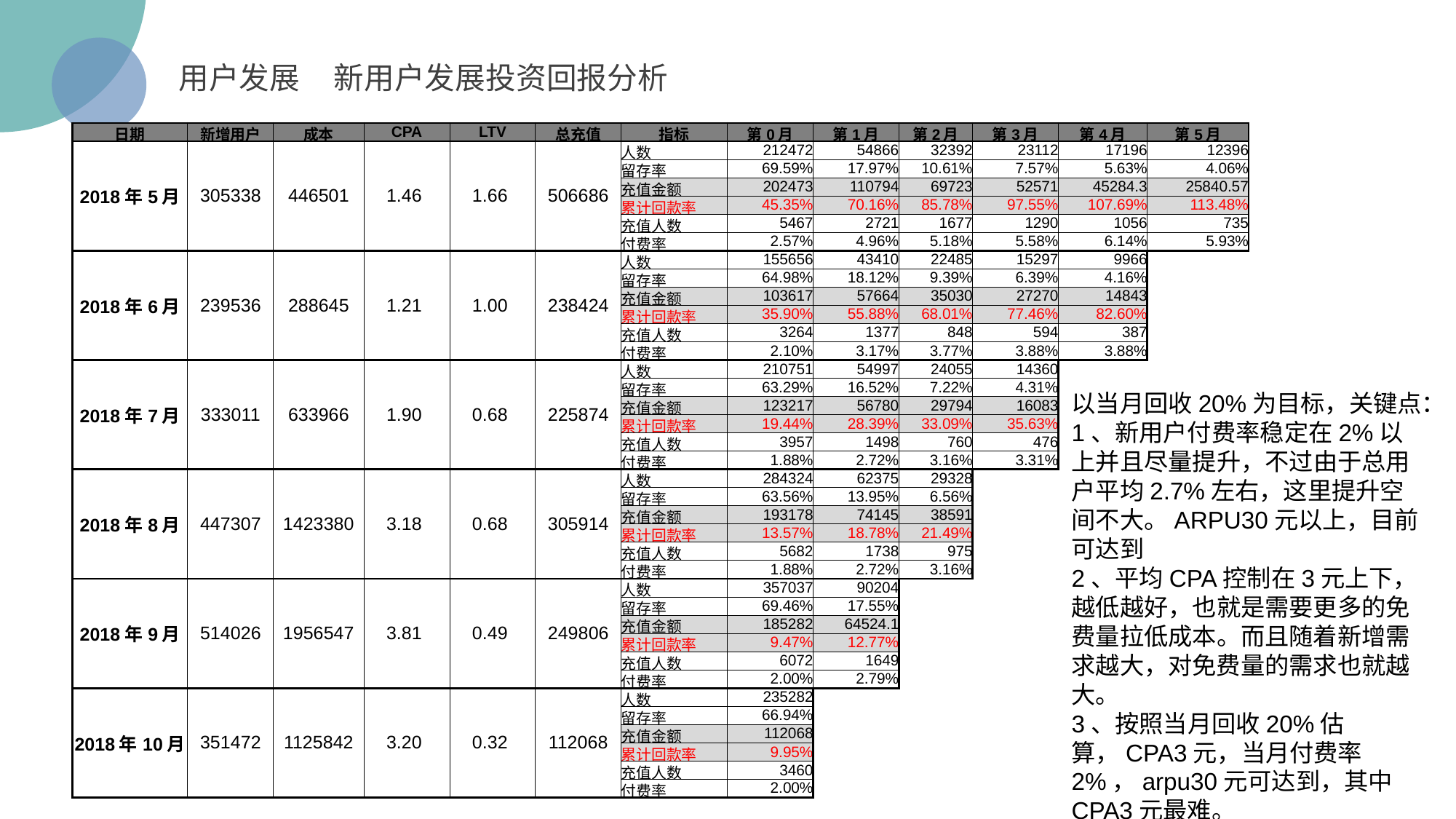

用户发展     新用户发展投资回报分析
| 日期 | 新增用户 | 成本 | CPA | LTV | 总充值 | 指标 | 第0月 | 第1月 | 第2月 | 第3月 | 第4月 | 第5月 |
| --- | --- | --- | --- | --- | --- | --- | --- | --- | --- | --- | --- | --- |
| 2018年5月 | 305338 | 446501 | 1.46 | 1.66 | 506686 | 人数 | 212472 | 54866 | 32392 | 23112 | 17196 | 12396 |
|  |  |  |  |  |  | 留存率 | 69.59% | 17.97% | 10.61% | 7.57% | 5.63% | 4.06% |
|  |  |  |  |  |  | 充值金额 | 202473 | 110794 | 69723 | 52571 | 45284.3 | 25840.57 |
|  |  |  |  |  |  | 累计回款率 | 45.35% | 70.16% | 85.78% | 97.55% | 107.69% | 113.48% |
|  |  |  |  |  |  | 充值人数 | 5467 | 2721 | 1677 | 1290 | 1056 | 735 |
|  |  |  |  |  |  | 付费率 | 2.57% | 4.96% | 5.18% | 5.58% | 6.14% | 5.93% |
| 2018年6月 | 239536 | 288645 | 1.21 | 1.00 | 238424 | 人数 | 155656 | 43410 | 22485 | 15297 | 9966 |  |
|  |  |  |  |  |  | 留存率 | 64.98% | 18.12% | 9.39% | 6.39% | 4.16% |  |
|  |  |  |  |  |  | 充值金额 | 103617 | 57664 | 35030 | 27270 | 14843 |  |
|  |  |  |  |  |  | 累计回款率 | 35.90% | 55.88% | 68.01% | 77.46% | 82.60% |  |
|  |  |  |  |  |  | 充值人数 | 3264 | 1377 | 848 | 594 | 387 |  |
|  |  |  |  |  |  | 付费率 | 2.10% | 3.17% | 3.77% | 3.88% | 3.88% |  |
| 2018年7月 | 333011 | 633966 | 1.90 | 0.68 | 225874 | 人数 | 210751 | 54997 | 24055 | 14360 |  |  |
|  |  |  |  |  |  | 留存率 | 63.29% | 16.52% | 7.22% | 4.31% |  |  |
|  |  |  |  |  |  | 充值金额 | 123217 | 56780 | 29794 | 16083 |  |  |
|  |  |  |  |  |  | 累计回款率 | 19.44% | 28.39% | 33.09% | 35.63% |  |  |
|  |  |  |  |  |  | 充值人数 | 3957 | 1498 | 760 | 476 |  |  |
|  |  |  |  |  |  | 付费率 | 1.88% | 2.72% | 3.16% | 3.31% |  |  |
| 2018年8月 | 447307 | 1423380 | 3.18 | 0.68 | 305914 | 人数 | 284324 | 62375 | 29328 |  |  |  |
|  |  |  |  |  |  | 留存率 | 63.56% | 13.95% | 6.56% |  |  |  |
|  |  |  |  |  |  | 充值金额 | 193178 | 74145 | 38591 |  |  |  |
|  |  |  |  |  |  | 累计回款率 | 13.57% | 18.78% | 21.49% |  |  |  |
|  |  |  |  |  |  | 充值人数 | 5682 | 1738 | 975 |  |  |  |
|  |  |  |  |  |  | 付费率 | 1.88% | 2.72% | 3.16% |  |  |  |
| 2018年9月 | 514026 | 1956547 | 3.81 | 0.49 | 249806 | 人数 | 357037 | 90204 |  |  |  |  |
|  |  |  |  |  |  | 留存率 | 69.46% | 17.55% |  |  |  |  |
|  |  |  |  |  |  | 充值金额 | 185282 | 64524.1 |  |  |  |  |
|  |  |  |  |  |  | 累计回款率 | 9.47% | 12.77% |  |  |  |  |
|  |  |  |  |  |  | 充值人数 | 6072 | 1649 |  |  |  |  |
|  |  |  |  |  |  | 付费率 | 2.00% | 2.79% |  |  |  |  |
| 2018年10月 | 351472 | 1125842 | 3.20 | 0.32 | 112068 | 人数 | 235282 |  |  |  |  |  |
|  |  |  |  |  |  | 留存率 | 66.94% |  |  |  |  |  |
|  |  |  |  |  |  | 充值金额 | 112068 |  |  |  |  |  |
|  |  |  |  |  |  | 累计回款率 | 9.95% |  |  |  |  |  |
|  |  |  |  |  |  | 充值人数 | 3460 |  |  |  |  |  |
|  |  |  |  |  |  | 付费率 | 2.00% |  |  |  |  |  |
以当月回收20%为目标，关键点：
1、新用户付费率稳定在2%以上并且尽量提升，不过由于总用户平均2.7%左右，这里提升空间不大。ARPU30元以上，目前可达到
2、平均CPA控制在3元上下，越低越好，也就是需要更多的免费量拉低成本。而且随着新增需求越大，对免费量的需求也就越大。
3、按照当月回收20%估算，CPA3元，当月付费率2%，arpu30元可达到，其中CPA3元最难。